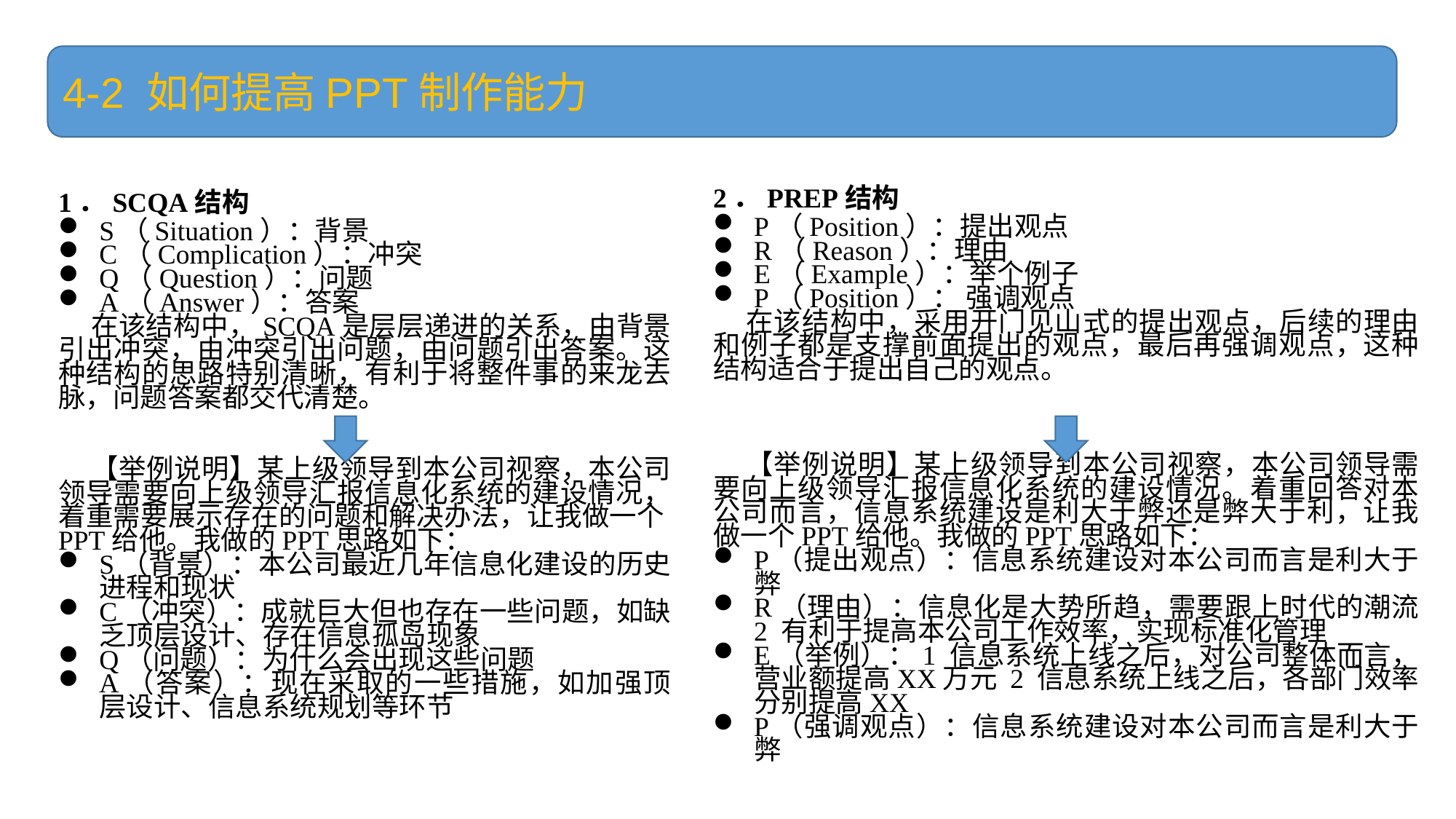

4-2 如何提高PPT制作能力
2．PREP结构
P（Position）：提出观点
R（Reason）：理由
E（Example）：举个例子
P（Position）： 强调观点
在该结构中，采用开门见山式的提出观点，后续的理由和例子都是支撑前面提出的观点，最后再强调观点，这种结构适合于提出自己的观点。

【举例说明】某上级领导到本公司视察，本公司领导需要向上级领导汇报信息化系统的建设情况。着重回答对本公司而言，信息系统建设是利大于弊还是弊大于利，让我做一个PPT给他。我做的PPT思路如下：
P（提出观点）：信息系统建设对本公司而言是利大于弊
R（理由）：信息化是大势所趋，需要跟上时代的潮流 2 有利于提高本公司工作效率，实现标准化管理
E（举例）：1 信息系统上线之后，对公司整体而言，营业额提高XX万元 2 信息系统上线之后，各部门效率分别提高XX
P（强调观点）：信息系统建设对本公司而言是利大于弊
1．SCQA结构
S（Situation）：背景
C（Complication）：冲突
Q（Question）：问题
A（Answer）：答案
在该结构中，SCQA是层层递进的关系，由背景引出冲突，由冲突引出问题，由问题引出答案。这种结构的思路特别清晰，有利于将整件事的来龙去脉，问题答案都交代清楚。

【举例说明】某上级领导到本公司视察，本公司领导需要向上级领导汇报信息化系统的建设情况，着重需要展示存在的问题和解决办法，让我做一个PPT给他。我做的PPT思路如下：
S（背景）：本公司最近几年信息化建设的历史进程和现状
C（冲突）：成就巨大但也存在一些问题，如缺乏顶层设计、存在信息孤岛现象
Q（问题）：为什么会出现这些问题
A（答案）：现在采取的一些措施，如加强顶层设计、信息系统规划等环节